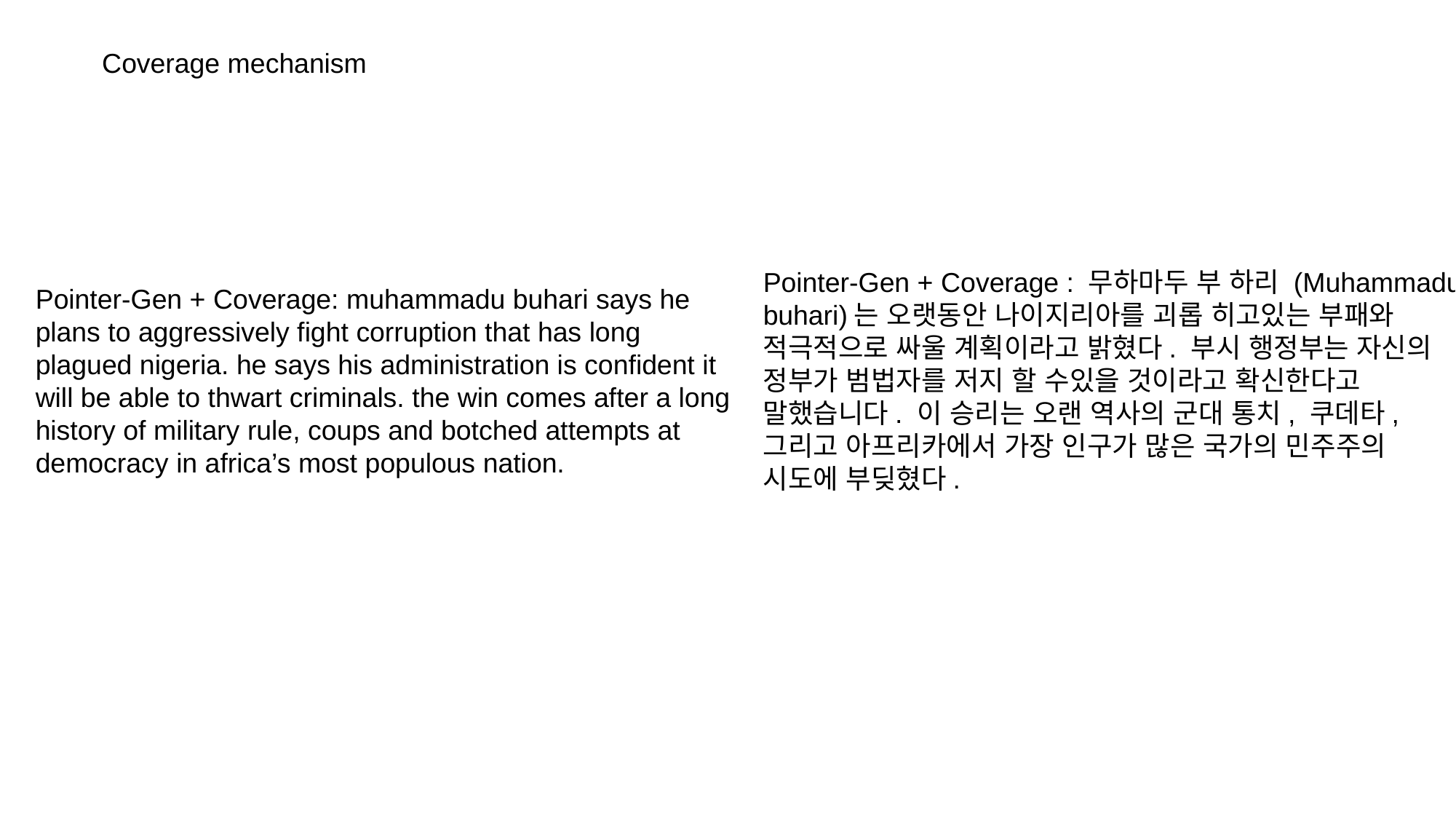

Coverage mechanism
Pointer-Gen + Coverage : 무하마두 부 하리 (Muhammadu buhari)는 오랫동안 나이지리아를 괴롭 히고있는 부패와 적극적으로 싸울 계획이라고 밝혔다. 부시 행정부는 자신의 정부가 범법자를 저지 할 수있을 것이라고 확신한다고 말했습니다. 이 승리는 오랜 역사의 군대 통치, 쿠데타, 그리고 아프리카에서 가장 인구가 많은 국가의 민주주의 시도에 부딪혔다.
Pointer-Gen + Coverage: muhammadu buhari says he plans to aggressively fight corruption that has long plagued nigeria. he says his administration is confident it will be able to thwart criminals. the win comes after a long history of military rule, coups and botched attempts at democracy in africa’s most populous nation.